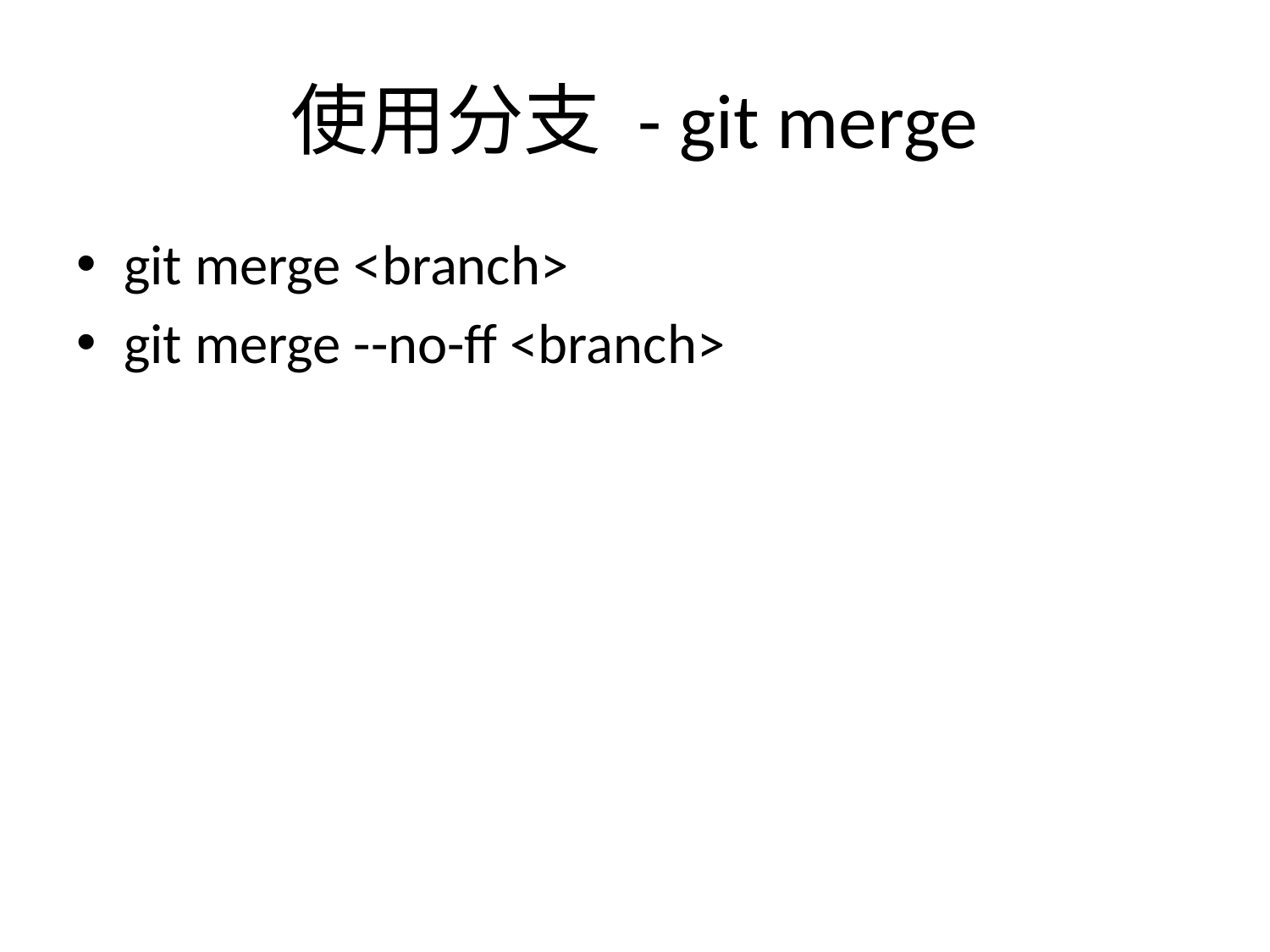

# 使用分支 - git merge
git merge <branch>
git merge --no-ff <branch>